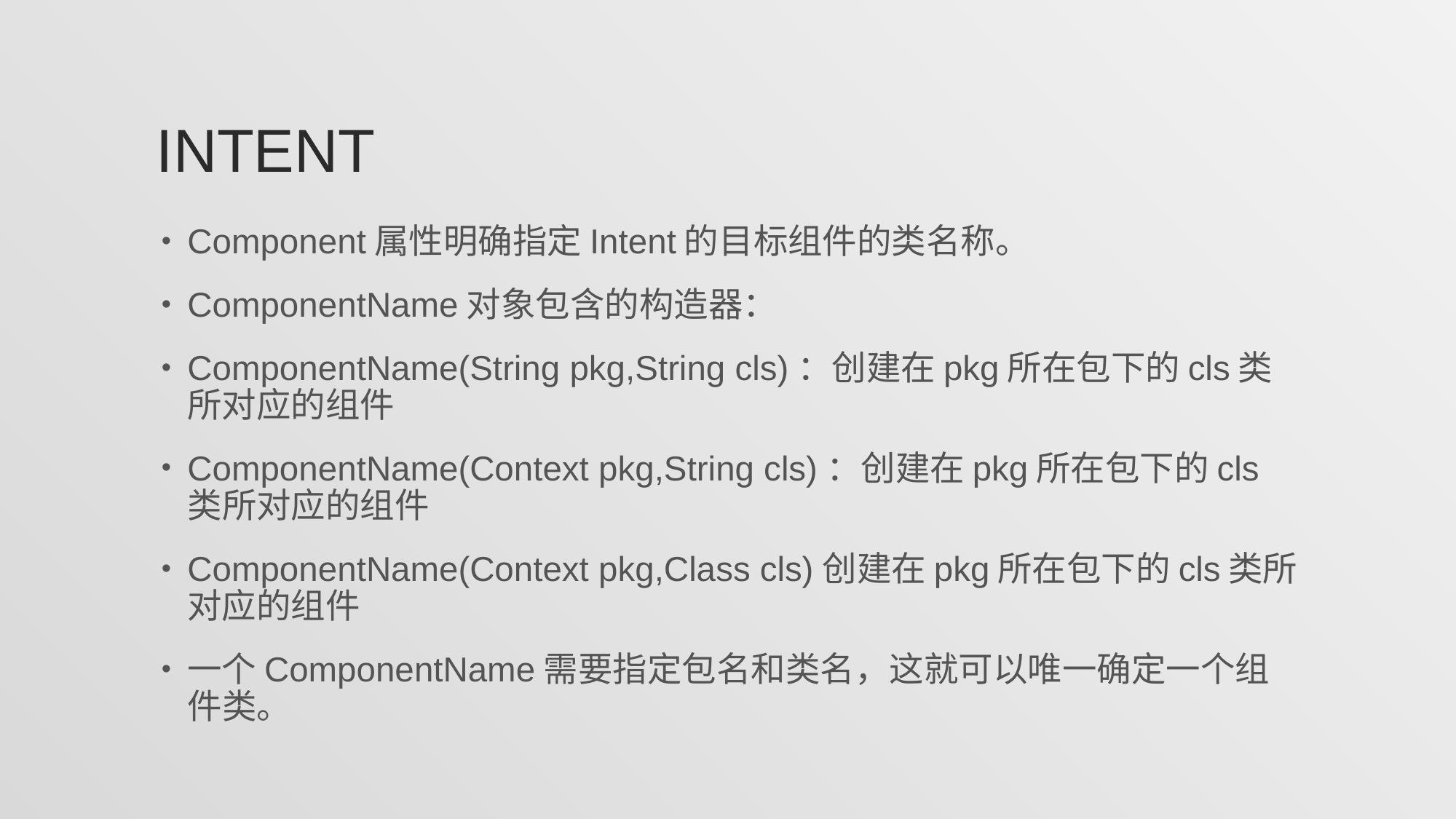

# Intent
Component属性明确指定Intent的目标组件的类名称。
ComponentName对象包含的构造器：
ComponentName(String pkg,String cls)：创建在pkg所在包下的cls类所对应的组件
ComponentName(Context pkg,String cls)：创建在pkg所在包下的cls类所对应的组件
ComponentName(Context pkg,Class cls)创建在pkg所在包下的cls类所对应的组件
一个ComponentName需要指定包名和类名，这就可以唯一确定一个组件类。